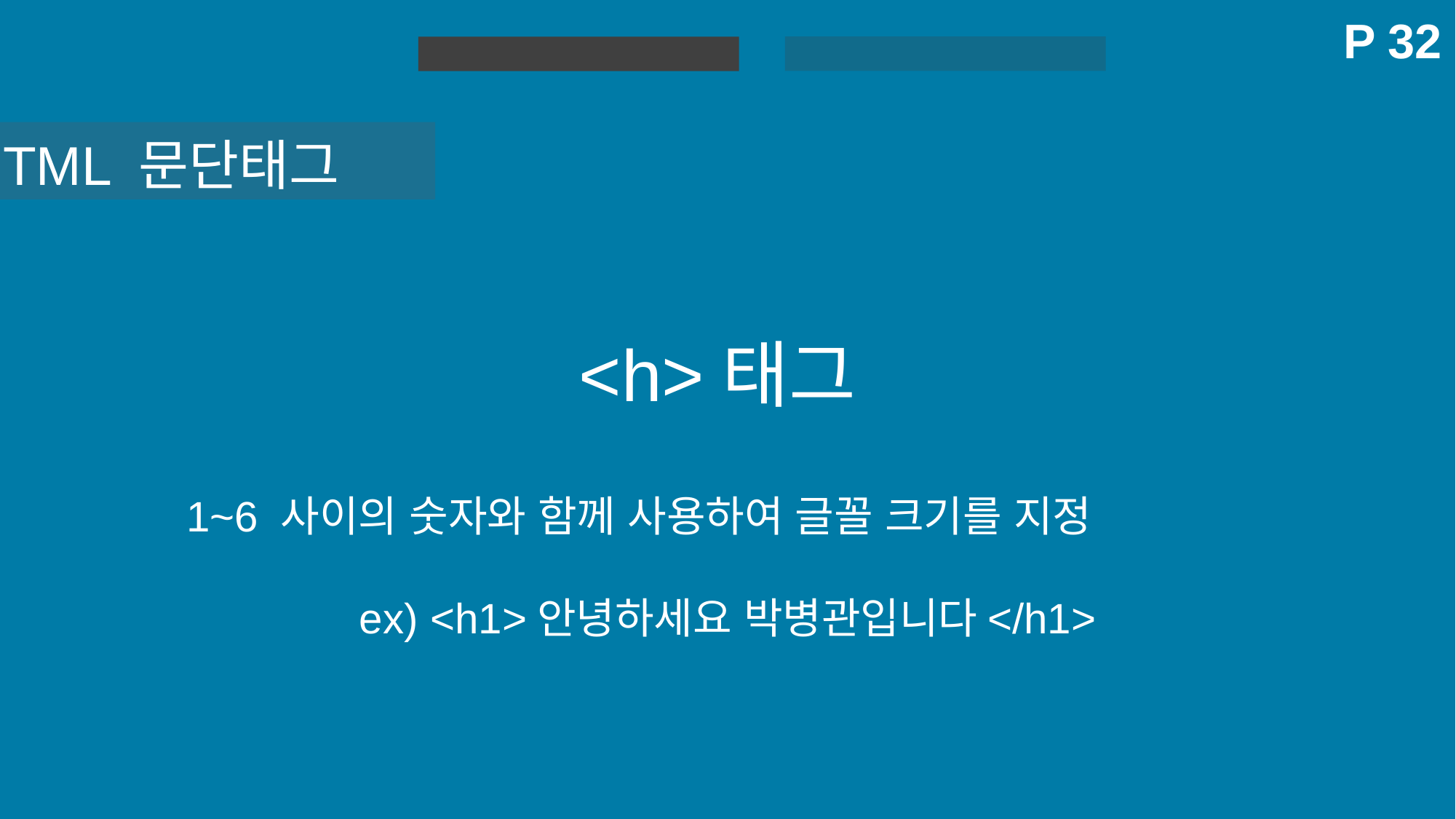

P 32
HTML 실습
HTML

HTML 문단태그
<h>태그

1~6 사이의 숫자와 함께 사용하여 글꼴 크기를 지정

ex) <h1>안녕하세요 박병관입니다</h1>